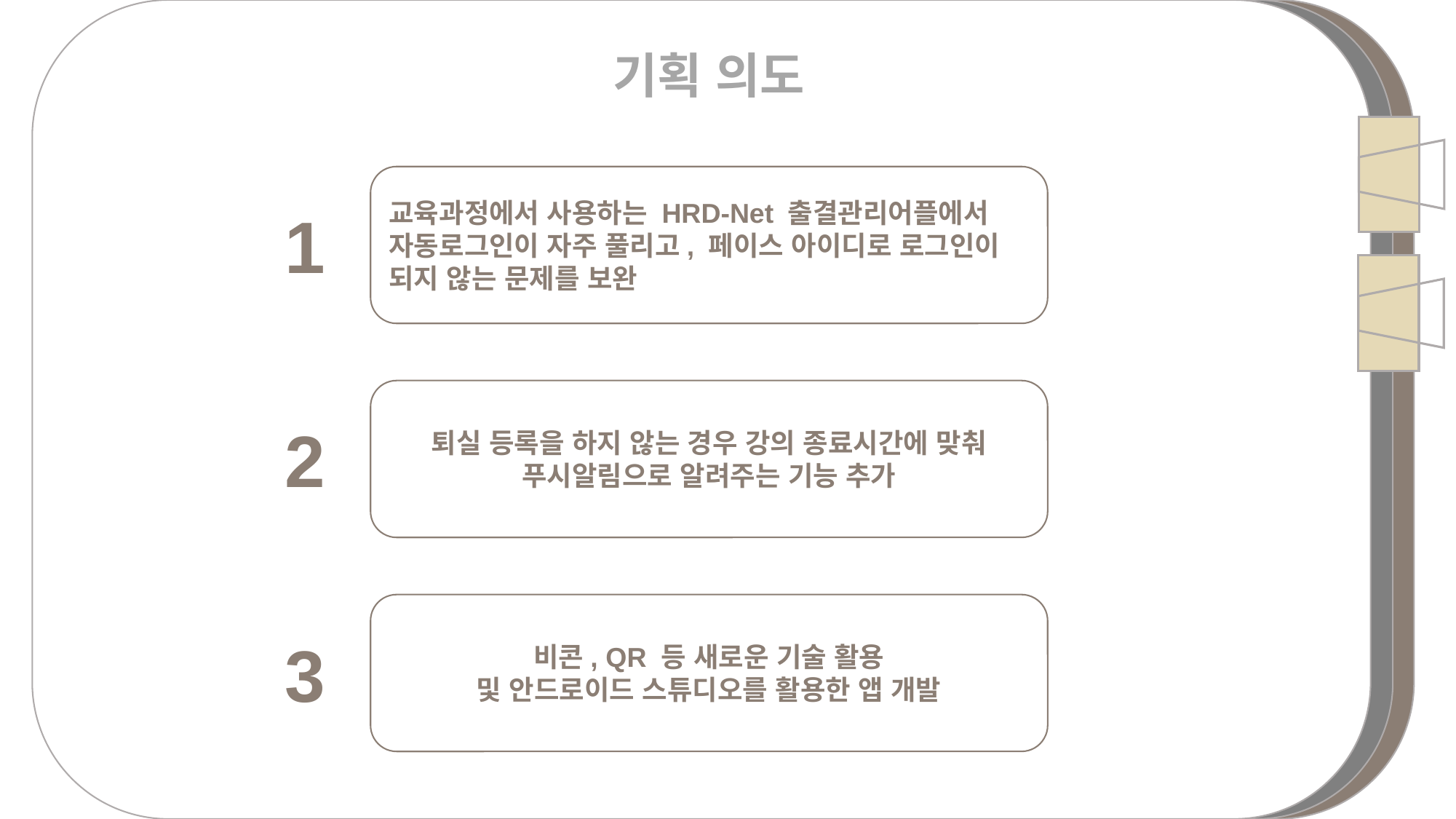

기획 의도

교육과정에서 사용하는 HRD-Net 출결관리어플에서 자동로그인이 자주 풀리고, 페이스 아이디로 로그인이 되지 않는 문제를 보완
1

퇴실 등록을 하지 않는 경우 강의 종료시간에 맞춰 푸시알림으로 알려주는 기능 추가
2
비콘, QR 등 새로운 기술 활용
및 안드로이드 스튜디오를 활용한 앱 개발
3